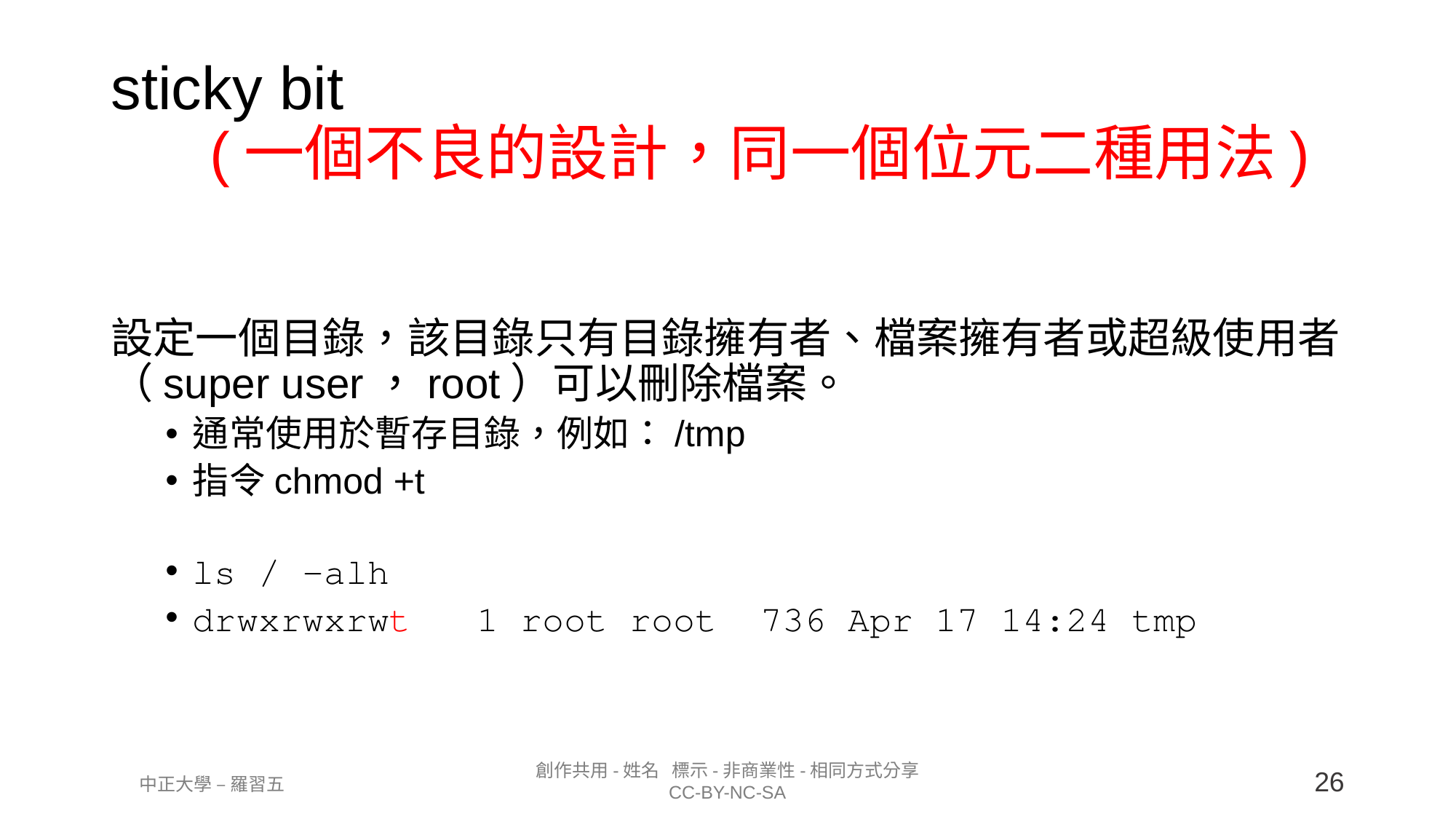

sticky bit
	(一個不良的設計，同一個位元二種用法)
設定一個目錄，該目錄只有目錄擁有者、檔案擁有者或超級使用者（super user，root）可以刪除檔案。
通常使用於暫存目錄，例如：/tmp
指令chmod +t

ls / -alh
drwxrwxrwt   1 root root  736 Apr 17 14:24 tmp